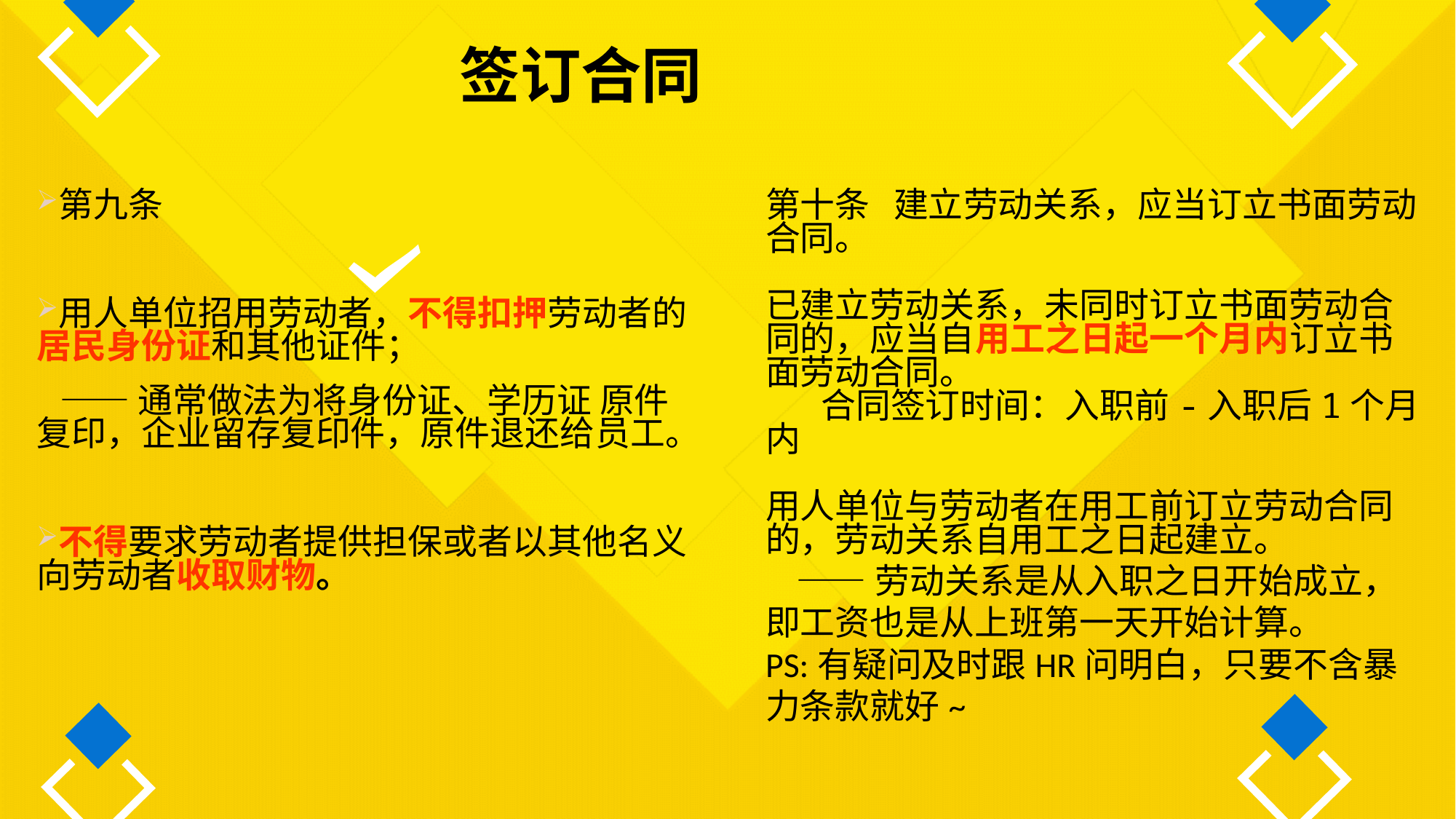

签订合同

第九条

用人单位招用劳动者，不得扣押劳动者的居民身份证和其他证件；
   ——通常做法为将身份证、学历证 原件复印，企业留存复印件，原件退还给员工。

不得要求劳动者提供担保或者以其他名义向劳动者收取财物。

第十条   建立劳动关系，应当订立书面劳动合同。

已建立劳动关系，未同时订立书面劳动合同的，应当自用工之日起一个月内订立书面劳动合同。
      合同签订时间：入职前-入职后1个月内

用人单位与劳动者在用工前订立劳动合同的，劳动关系自用工之日起建立。
    ——劳动关系是从入职之日开始成立，即工资也是从上班第一天开始计算。
PS:有疑问及时跟HR问明白，只要不含暴力条款就好~